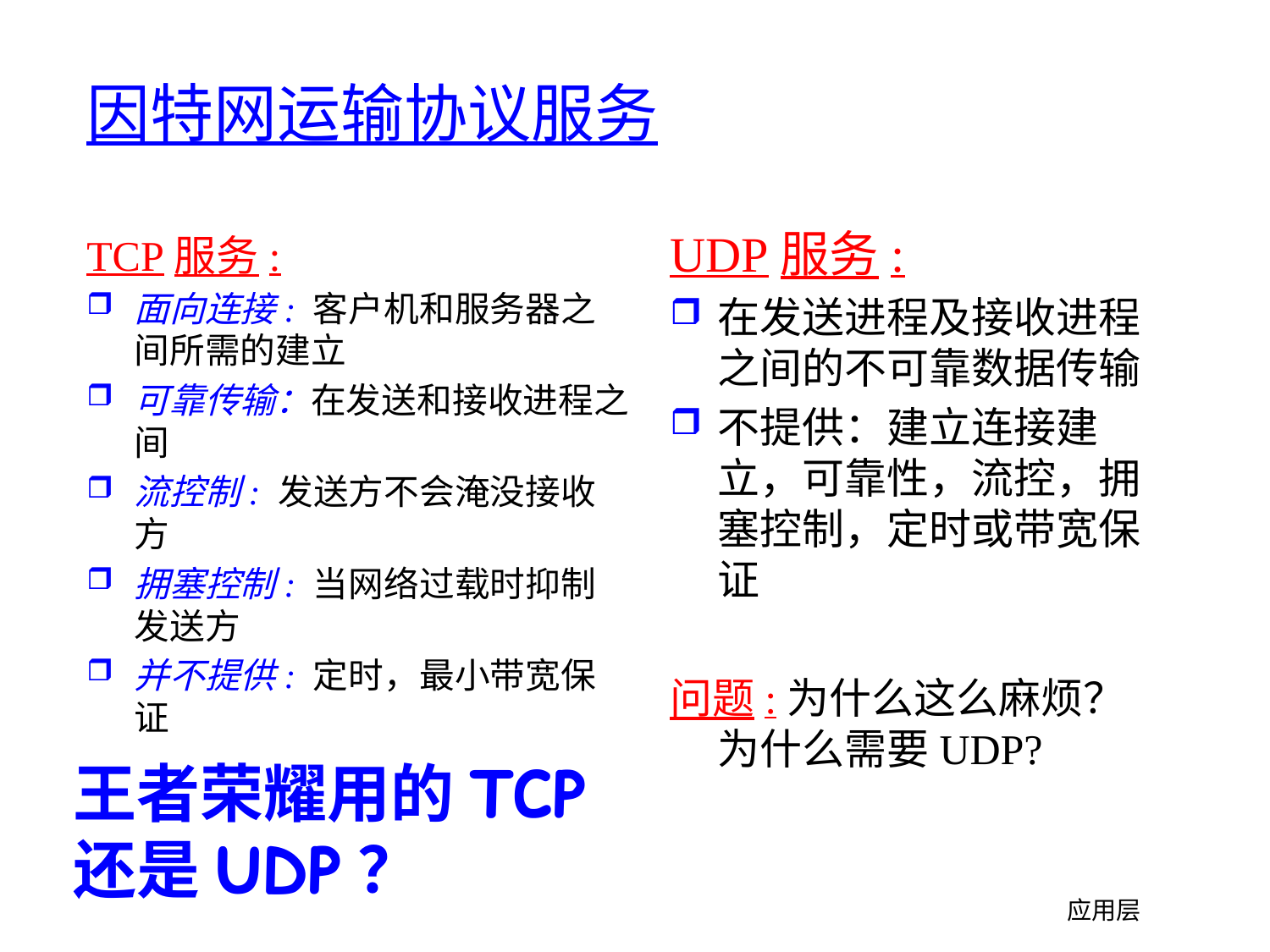

# 因特网运输协议服务
UDP服务:
在发送进程及接收进程之间的不可靠数据传输
不提供：建立连接建立，可靠性，流控，拥塞控制，定时或带宽保证

问题:为什么这么麻烦？为什么需要UDP?
TCP服务:
面向连接: 客户机和服务器之间所需的建立
可靠传输：在发送和接收进程之间
流控制: 发送方不会淹没接收方
拥塞控制: 当网络过载时抑制发送方
并不提供: 定时，最小带宽保证
王者荣耀用的TCP还是UDP？
应用层
19